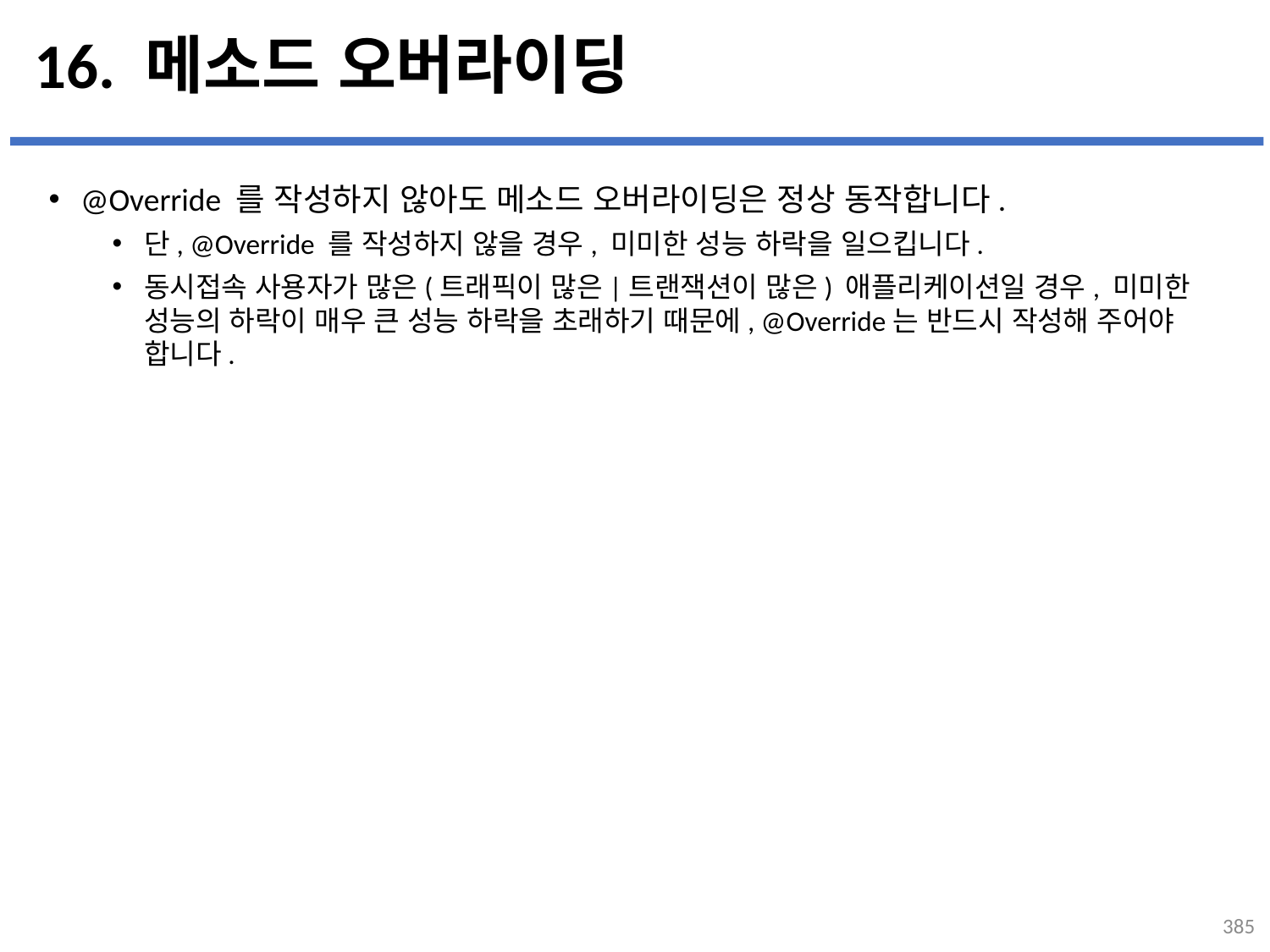

# 16. 메소드 오버라이딩
@Override 를 작성하지 않아도 메소드 오버라이딩은 정상 동작합니다.
단, @Override 를 작성하지 않을 경우, 미미한 성능 하락을 일으킵니다.
동시접속 사용자가 많은(트래픽이 많은|트랜잭션이 많은) 애플리케이션일 경우, 미미한 성능의 하락이 매우 큰 성능 하락을 초래하기 때문에, @Override는 반드시 작성해 주어야 합니다.

...

설명
385